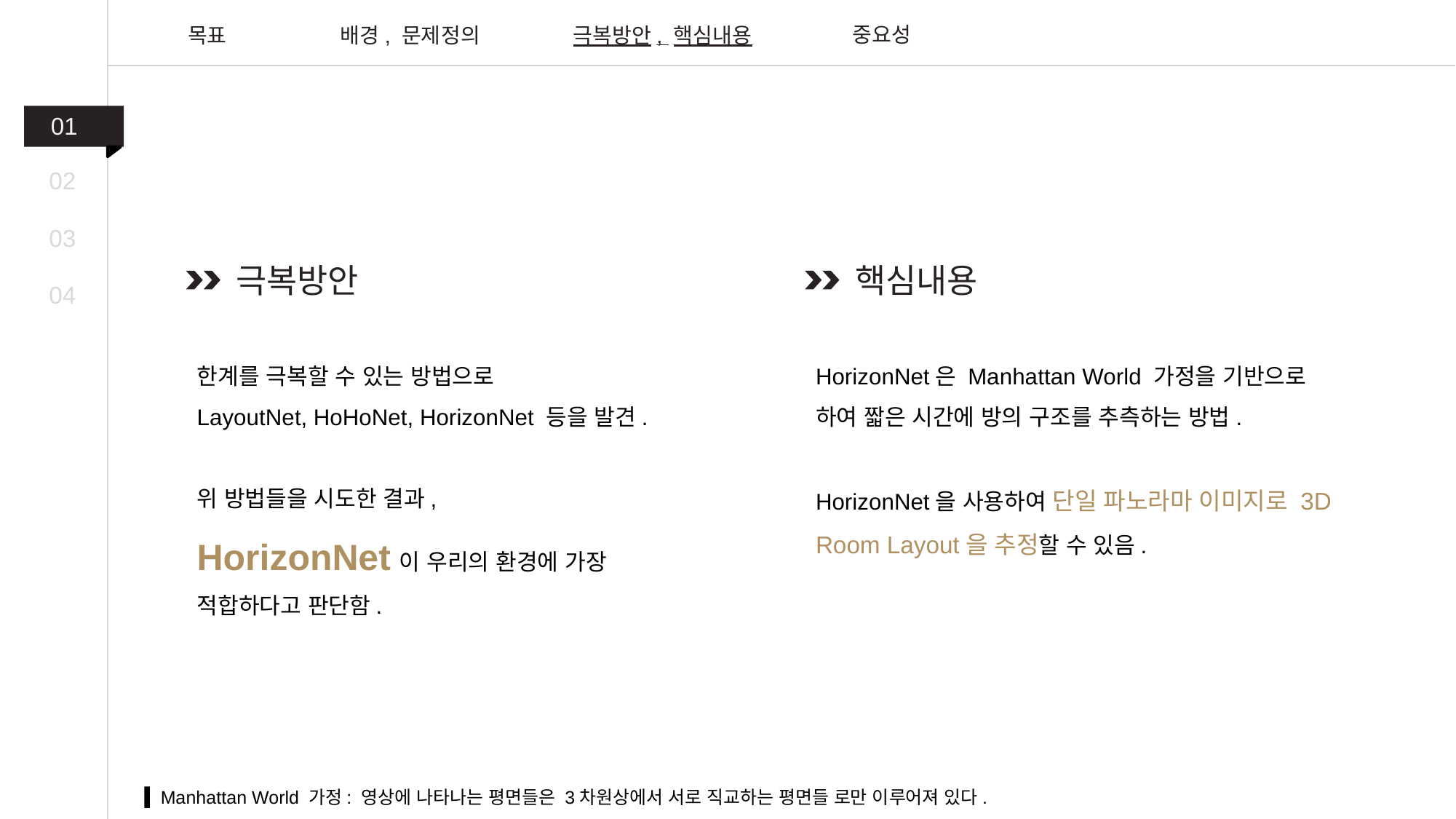

중요성
목표
배경, 문제정의
극복방안, 핵심내용
01

02
03
극복방안
핵심내용

04
한계를 극복할 수 있는 방법으로
LayoutNet, HoHoNet, HorizonNet 등을 발견.

위 방법들을 시도한 결과,
HorizonNet이 우리의 환경에 가장 적합하다고 판단함.
HorizonNet은 Manhattan World 가정을 기반으로 하여 짧은 시간에 방의 구조를 추측하는 방법.

HorizonNet을 사용하여 단일 파노라마 이미지로 3D Room Layout을 추정할 수 있음.
Manhattan World 가정: 영상에 나타나는 평면들은 3차원상에서 서로 직교하는 평면들 로만 이루어져 있다.